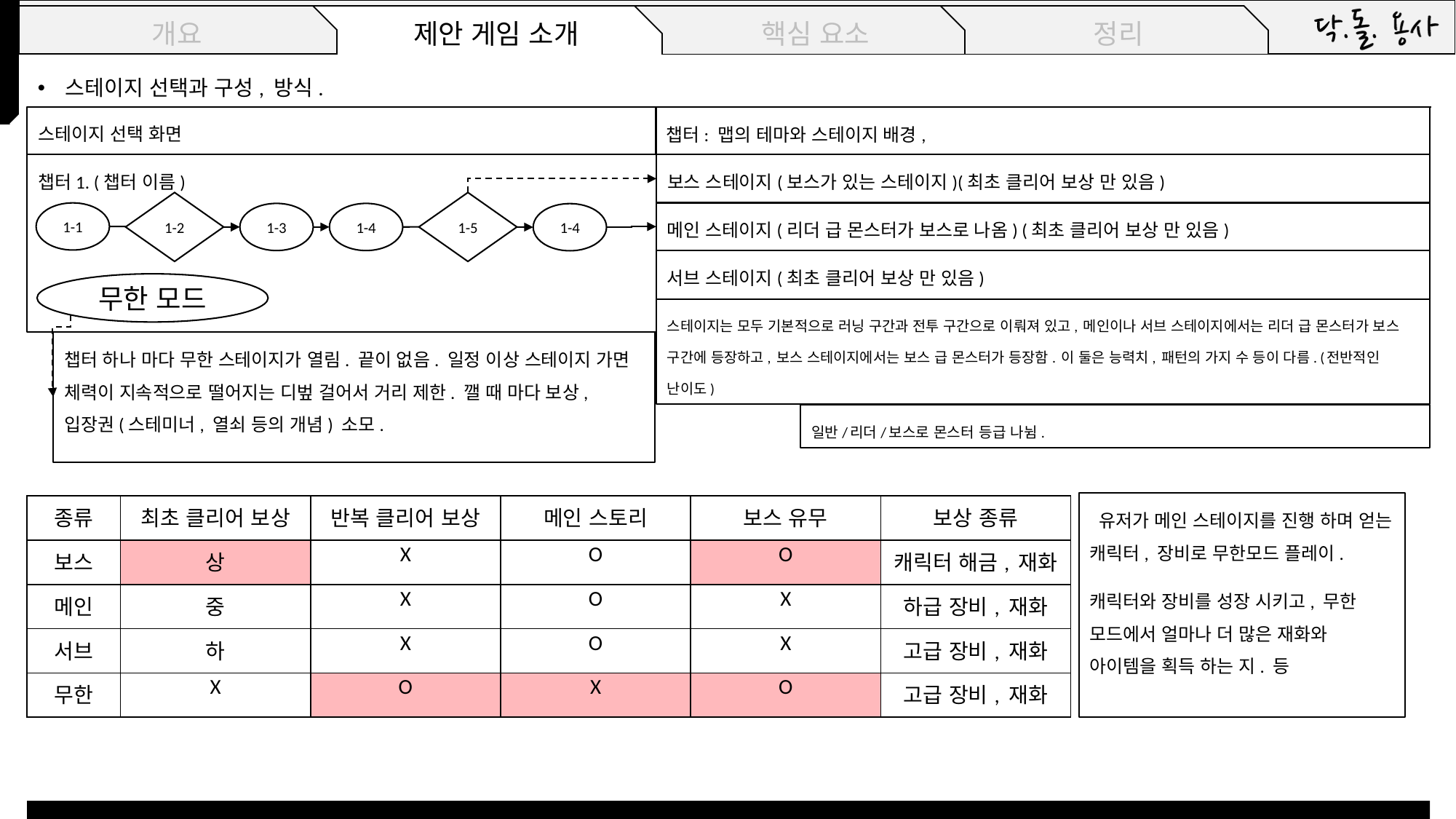

스테이지 선택과 구성, 방식.
스테이지 선택 화면
챕터: 맵의 테마와 스테이지 배경,
보스 스테이지(보스가 있는 스테이지)(최초 클리어 보상 만 있음)
챕터1. (챕터 이름)
1-2
1-5
1-1
1-3
1-4
1-4
메인 스테이지(리더 급 몬스터가 보스로 나옴) (최초 클리어 보상 만 있음)
서브 스테이지(최초 클리어 보상 만 있음)
무한 모드
스테이지는 모두 기본적으로 러닝 구간과 전투 구간으로 이뤄져 있고, 메인이나 서브 스테이지에서는 리더 급 몬스터가 보스 구간에 등장하고, 보스 스테이지에서는 보스 급 몬스터가 등장함. 이 둘은 능력치, 패턴의 가지 수 등이 다름. (전반적인 난이도)
챕터 하나 마다 무한 스테이지가 열림. 끝이 없음. 일정 이상 스테이지 가면 체력이 지속적으로 떨어지는 디벞 걸어서 거리 제한. 깰 때 마다 보상, 입장권(스테미너, 열쇠 등의 개념) 소모.
일반/리더/보스로 몬스터 등급 나뉨.
 유저가 메인 스테이지를 진행 하며 얻는 캐릭터, 장비로 무한모드 플레이.
캐릭터와 장비를 성장 시키고, 무한 모드에서 얼마나 더 많은 재화와 아이템을 획득 하는 지. 등
| 종류 | 최초 클리어 보상 | 반복 클리어 보상 | 메인 스토리 | 보스 유무 | 보상 종류 |
| --- | --- | --- | --- | --- | --- |
| 보스 | 상 | X | O | O | 캐릭터 해금, 재화 |
| 메인 | 중 | X | O | X | 하급 장비, 재화 |
| 서브 | 하 | X | O | X | 고급 장비, 재화 |
| 무한 | X | O | X | O | 고급 장비, 재화 |